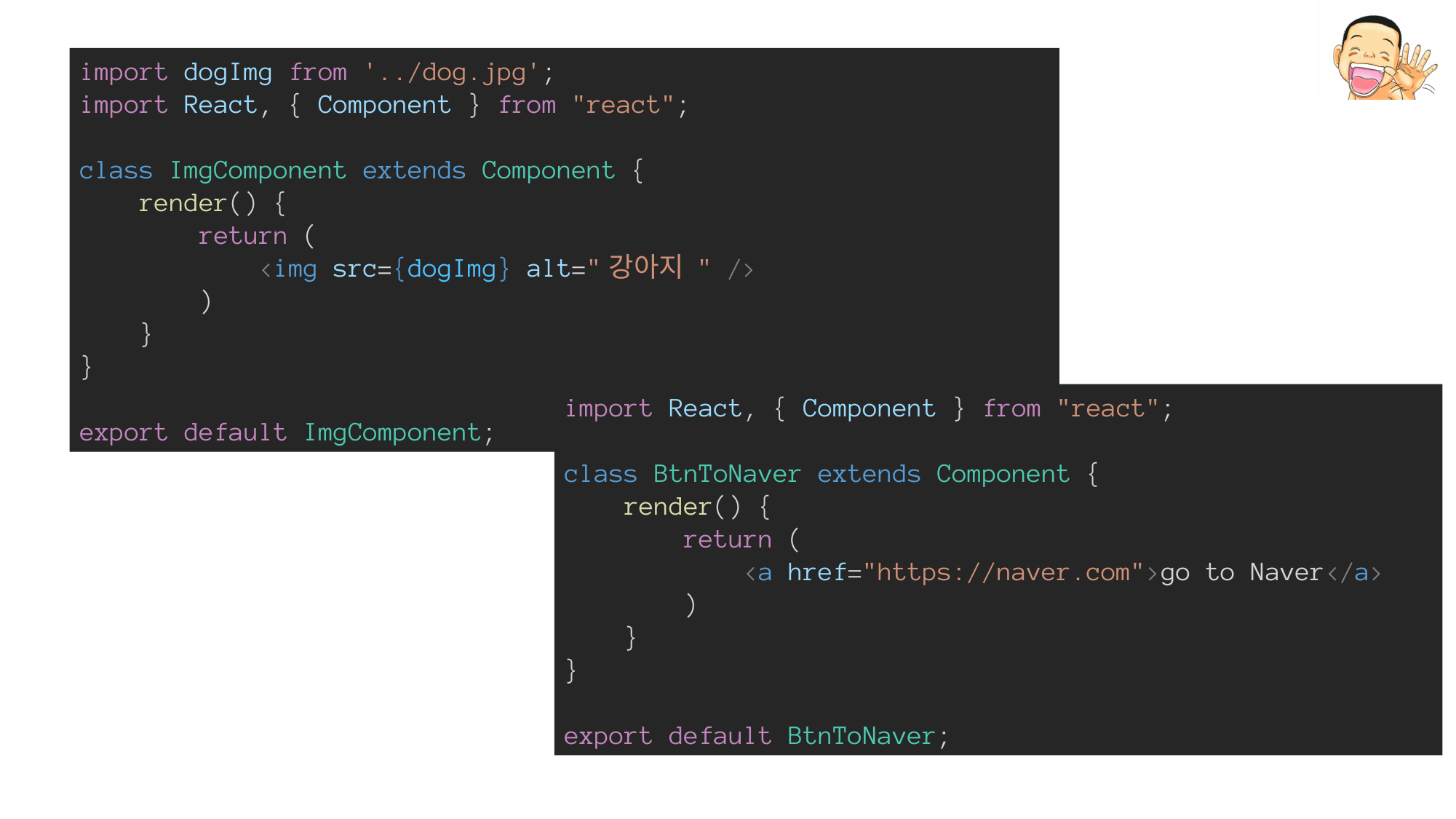

import dogImg from '../dog.jpg';
import React, { Component } from "react";
class ImgComponent extends Component {
    render() {
        return (
            <img src={dogImg} alt="강아지 " />
        )
    }
}
export default ImgComponent;
import React, { Component } from "react";
class BtnToNaver extends Component {
    render() {
        return (
            <a href="https://naver.com">go to Naver</a>
        )
    }
}
export default BtnToNaver;